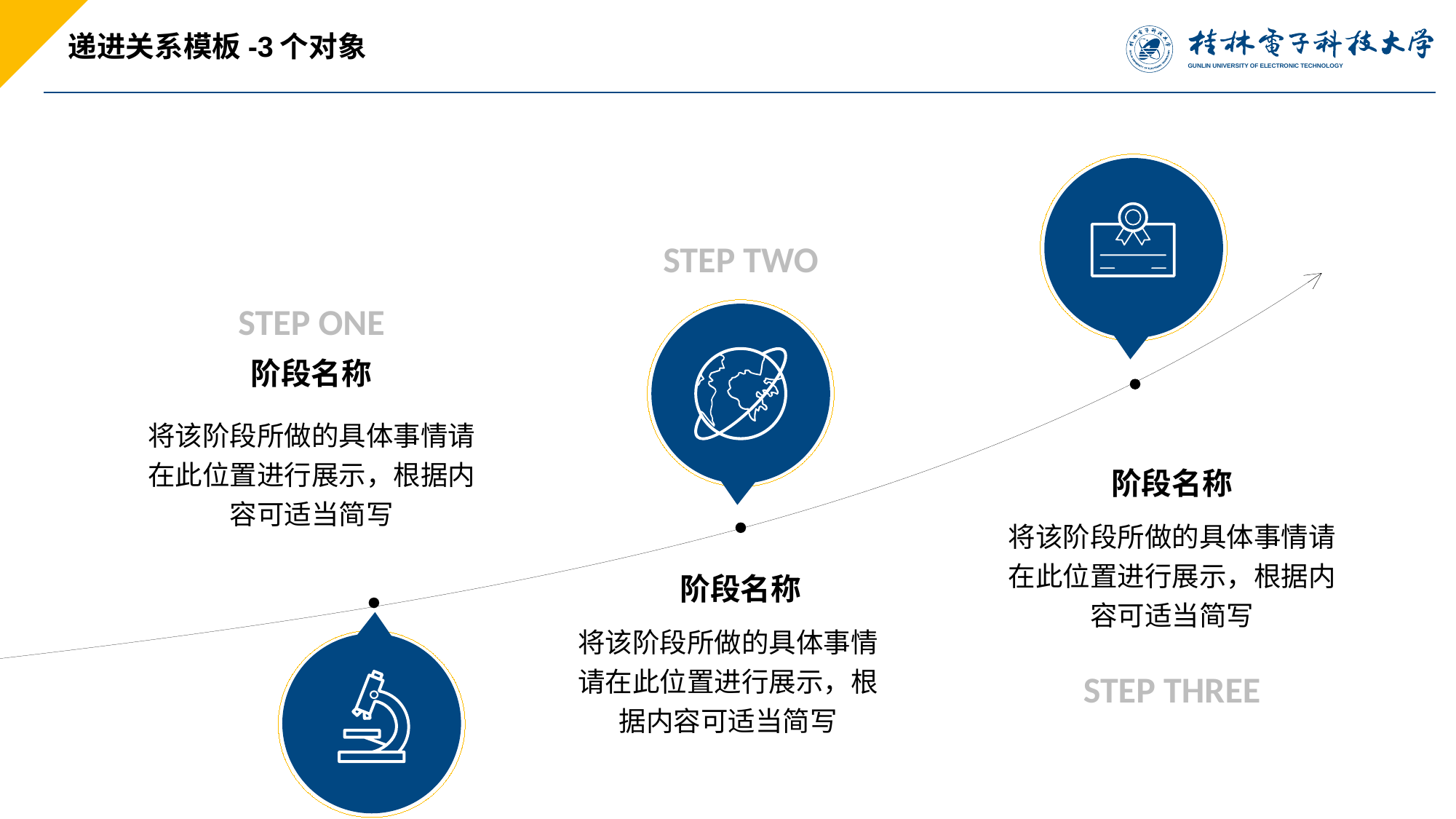

递进关系模板-3个对象

STEP TWO

STEP ONE

阶段名称

将该阶段所做的具体事情请在此位置进行展示，根据内容可适当简写
阶段名称
将该阶段所做的具体事情请在此位置进行展示，根据内容可适当简写

阶段名称

将该阶段所做的具体事情请在此位置进行展示，根据内容可适当简写

STEP THREE